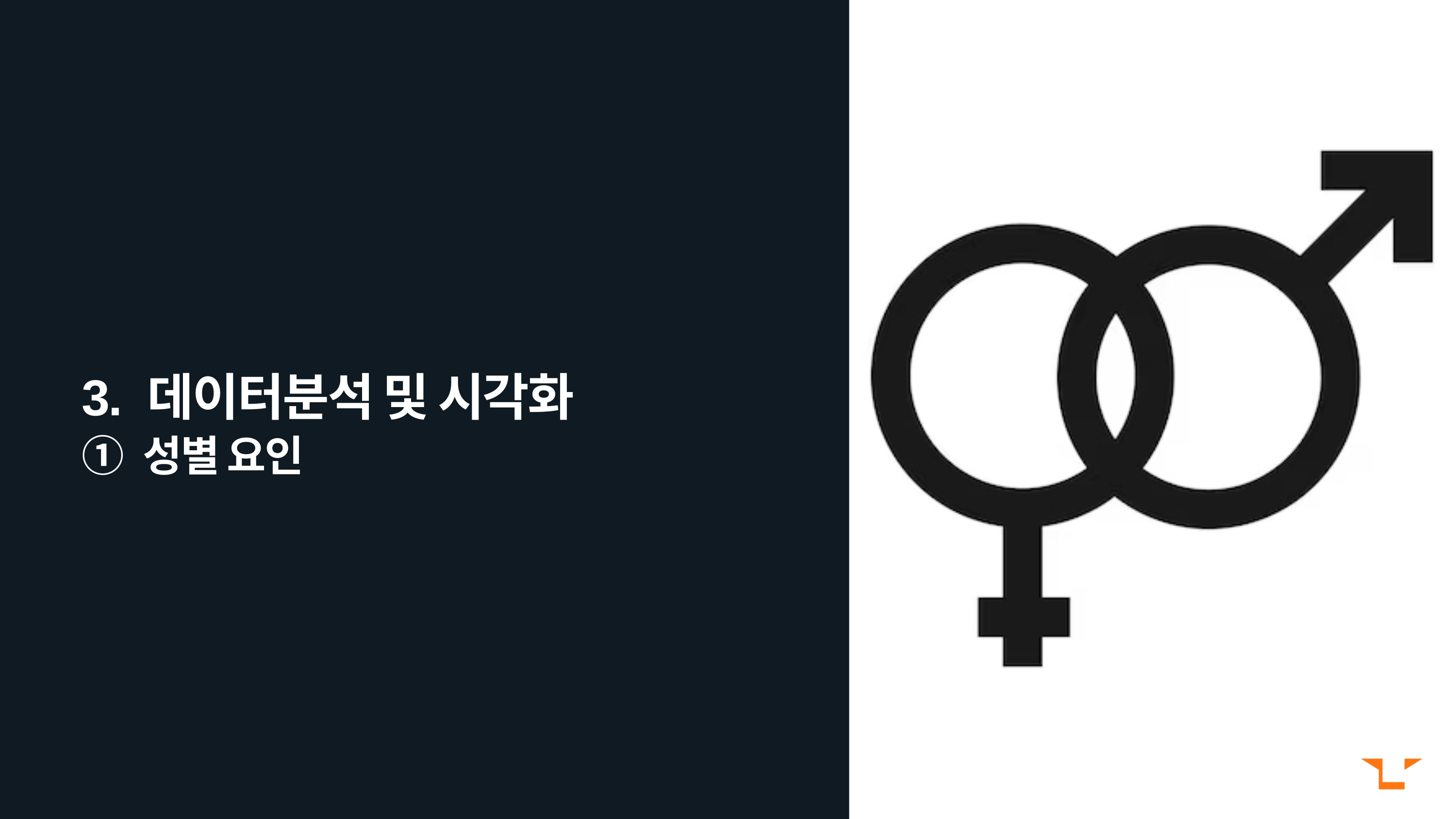

3. 데이터분석 및 시각화
① 성별 요인